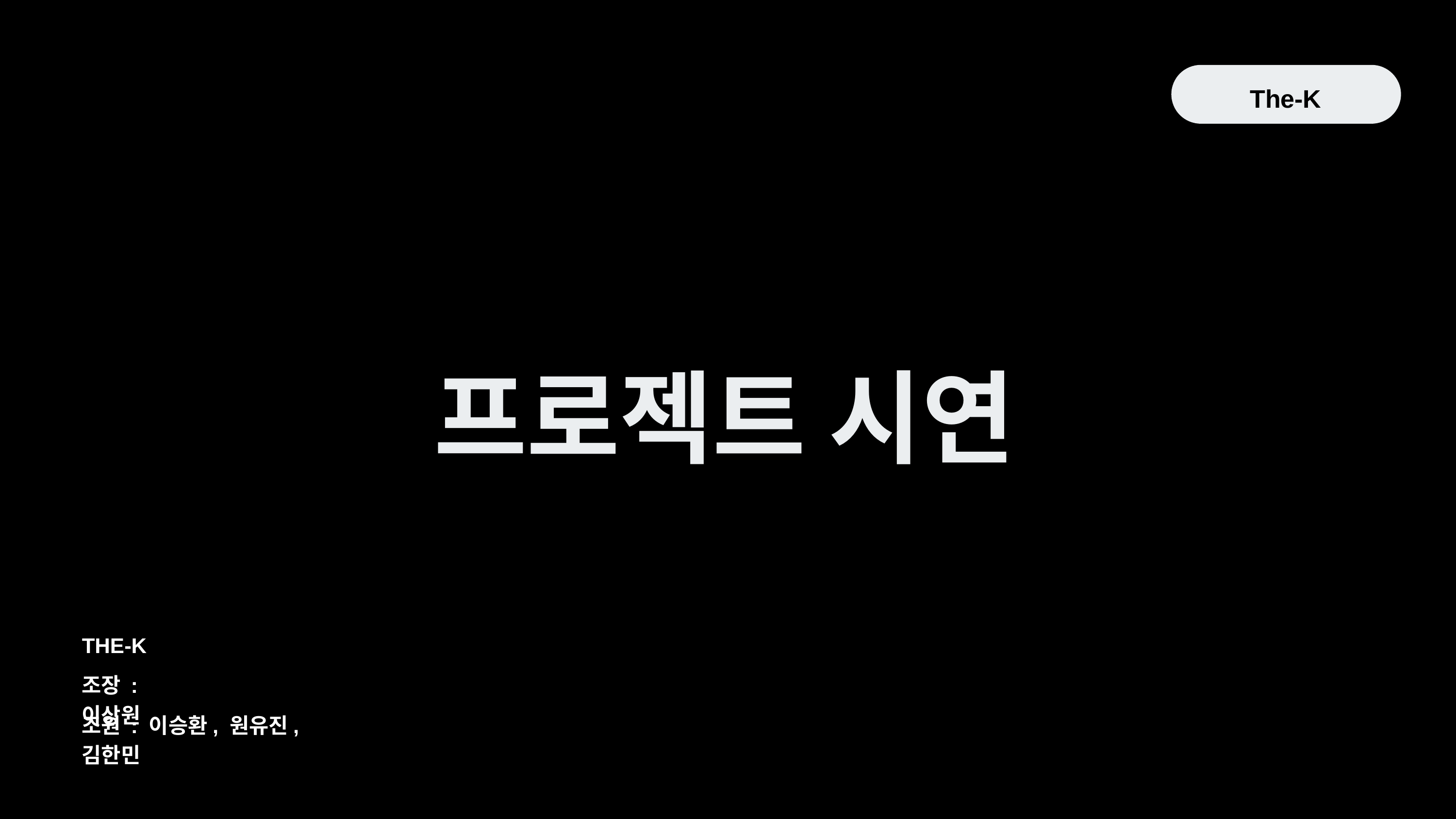

The-K
프로젝트 시연
THE-K
조장 : 이상원
조원 : 이승환, 원유진, 김한민